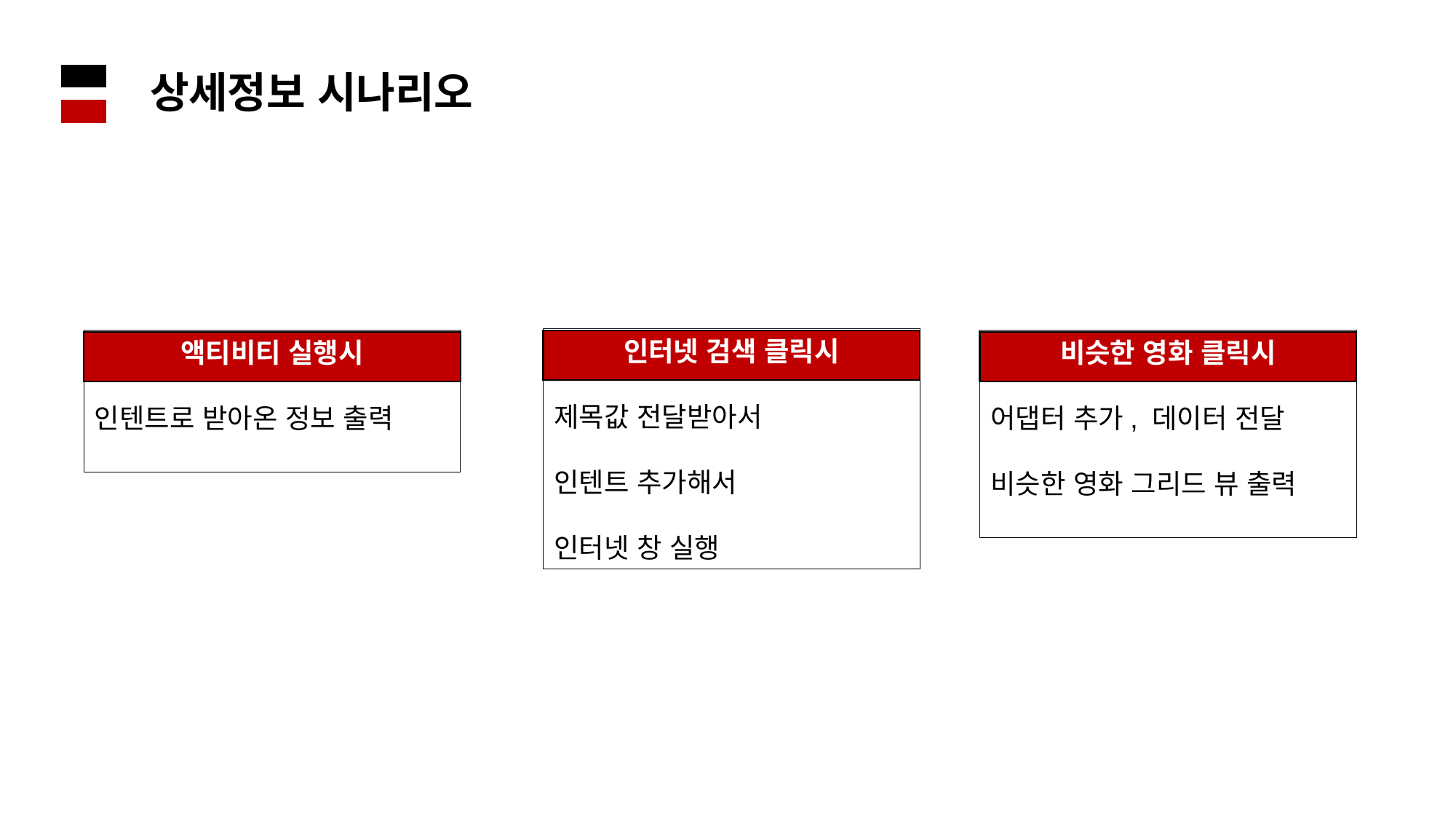

상세정보 시나리오

인터넷 검색 클릭시

제목값 전달받아서

인텐트 추가해서

인터넷 창 실행

비슷한 영화 클릭시

어댑터 추가, 데이터 전달

비슷한 영화 그리드 뷰 출력

액티비티 실행시

인텐트로 받아온 정보 출력